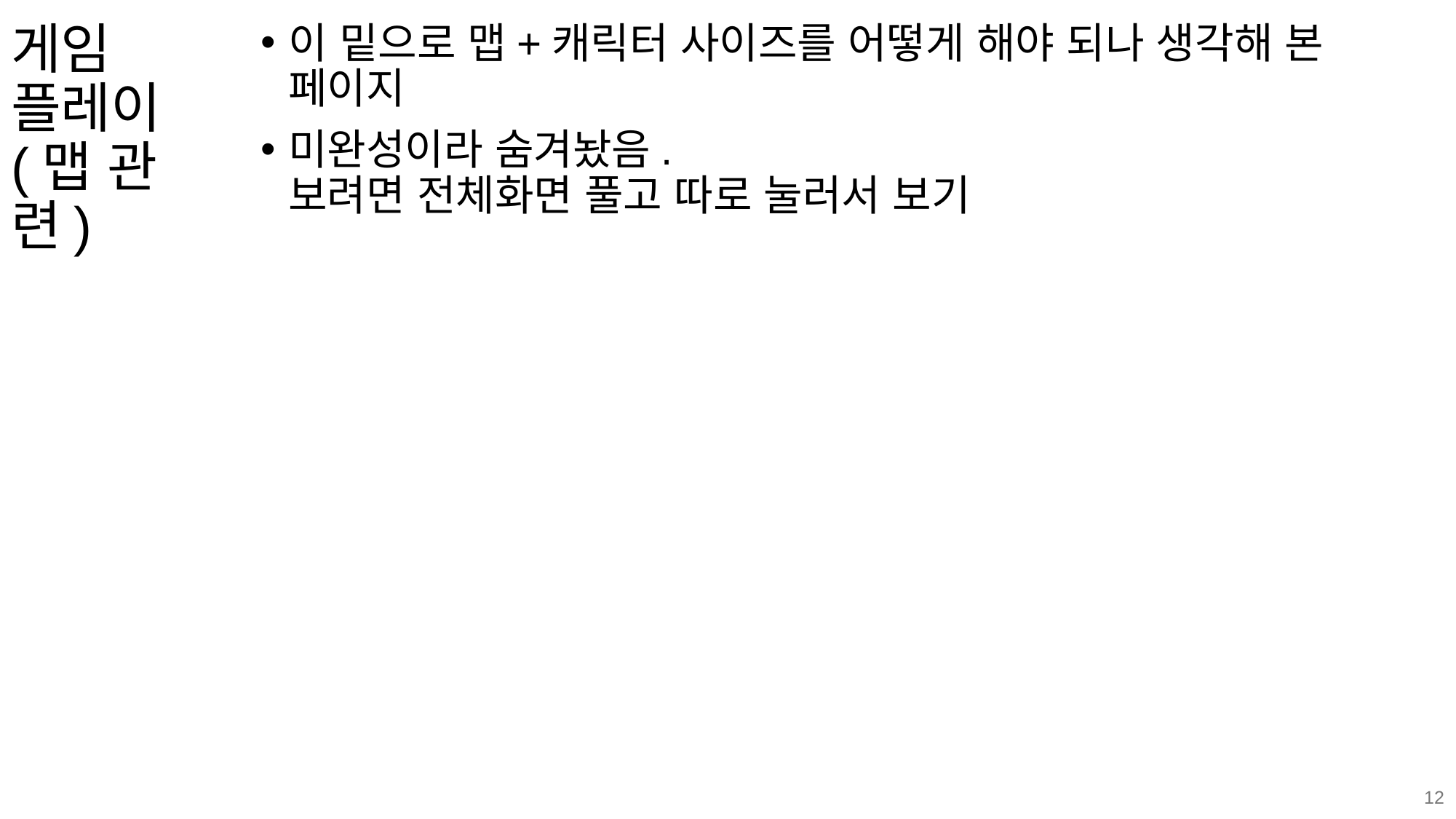

이 밑으로 맵+캐릭터 사이즈를 어떻게 해야 되나 생각해 본 페이지
미완성이라 숨겨놨음.
보려면 전체화면 풀고 따로 눌러서 보기
# 게임 플레이 (맵 관련)
12